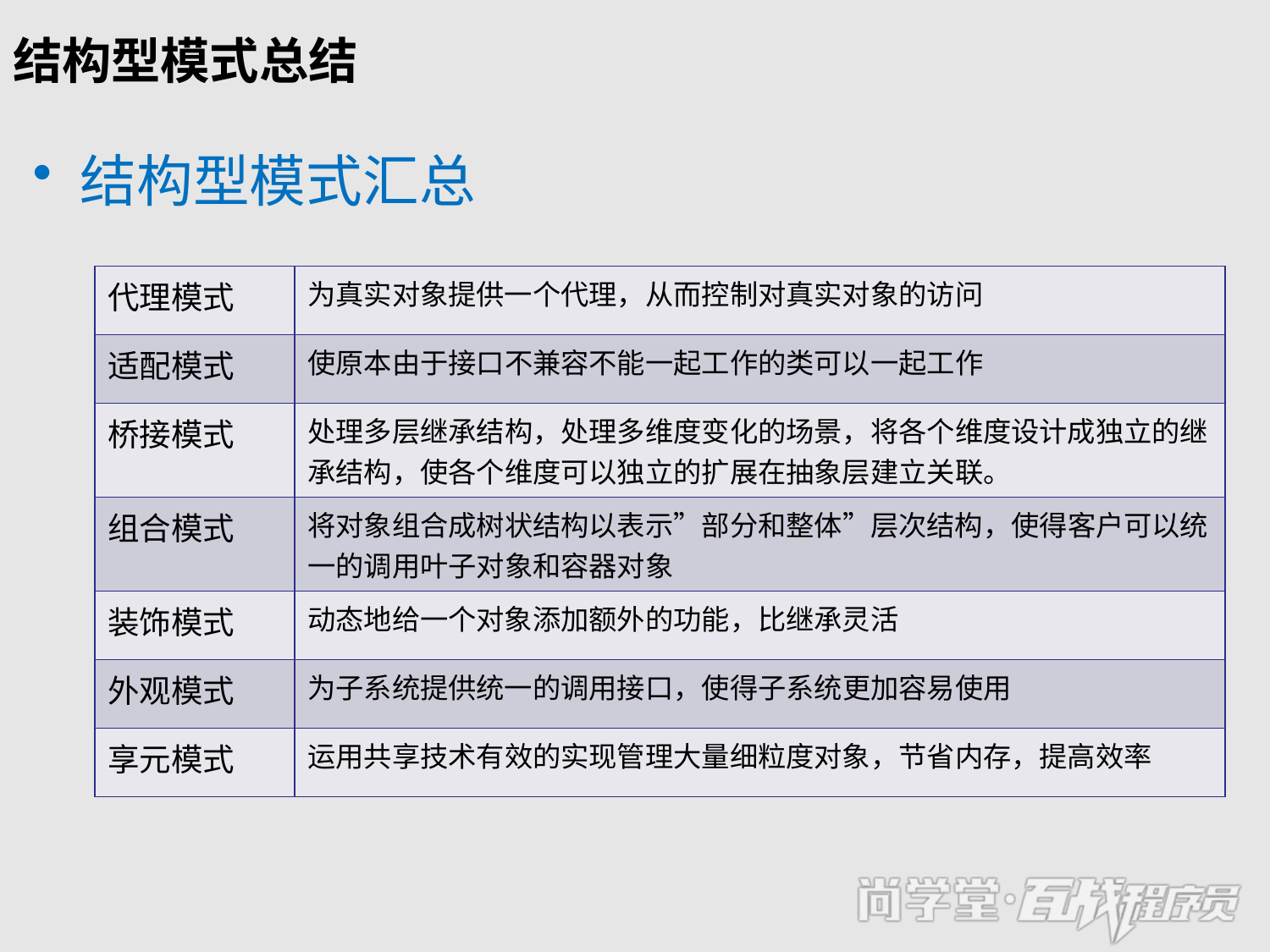

# 结构型模式总结
结构型模式汇总
| 代理模式 | 为真实对象提供一个代理，从而控制对真实对象的访问 |
| --- | --- |
| 适配模式 | 使原本由于接口不兼容不能一起工作的类可以一起工作 |
| 桥接模式 | 处理多层继承结构，处理多维度变化的场景，将各个维度设计成独立的继承结构，使各个维度可以独立的扩展在抽象层建立关联。 |
| 组合模式 | 将对象组合成树状结构以表示”部分和整体”层次结构，使得客户可以统一的调用叶子对象和容器对象 |
| 装饰模式 | 动态地给一个对象添加额外的功能，比继承灵活 |
| 外观模式 | 为子系统提供统一的调用接口，使得子系统更加容易使用 |
| 享元模式 | 运用共享技术有效的实现管理大量细粒度对象，节省内存，提高效率 |